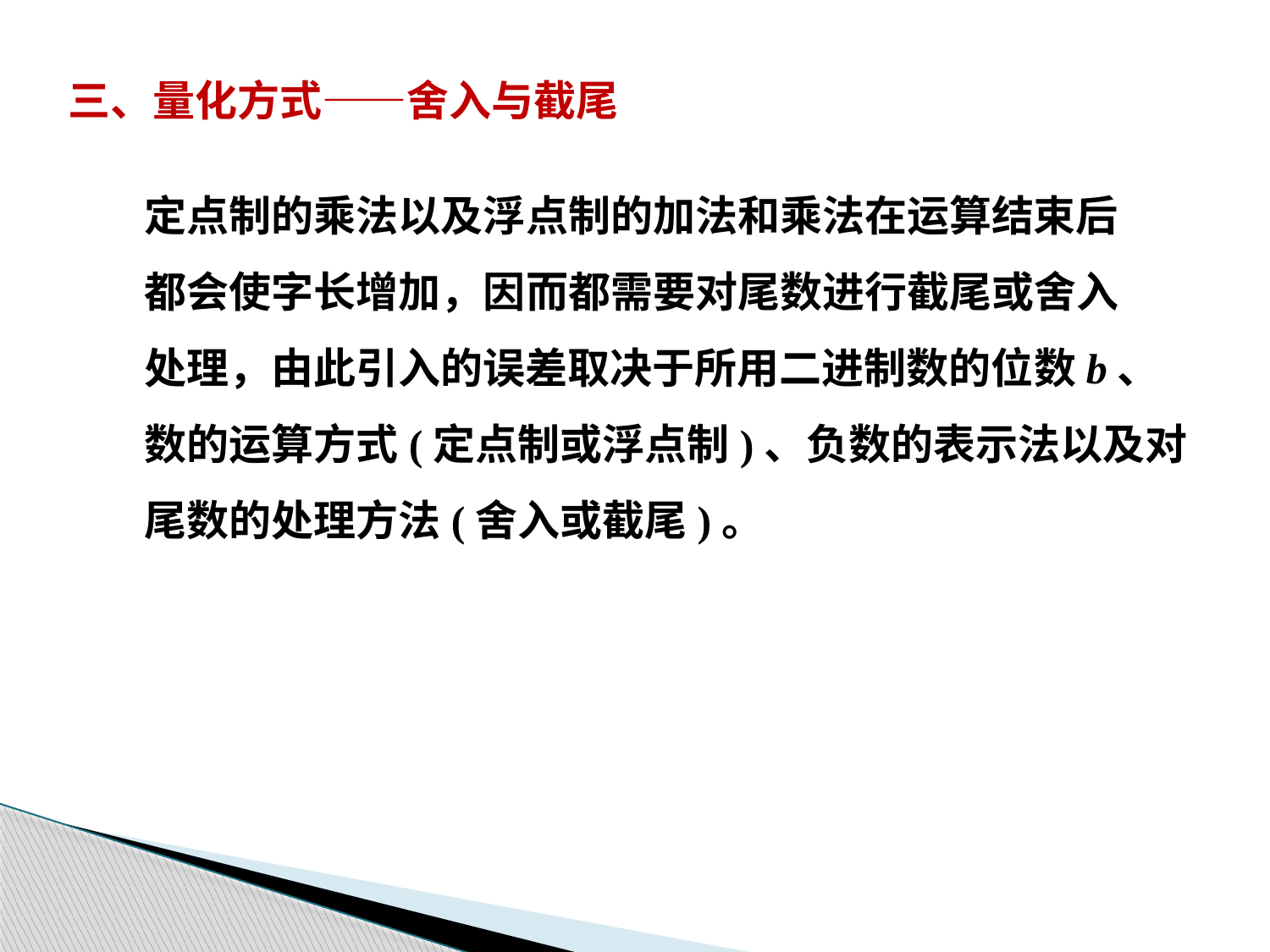

三、量化方式——舍入与截尾
定点制的乘法以及浮点制的加法和乘法在运算结束后
都会使字长增加，因而都需要对尾数进行截尾或舍入
处理，由此引入的误差取决于所用二进制数的位数b、
数的运算方式(定点制或浮点制)、负数的表示法以及对
尾数的处理方法(舍入或截尾)。